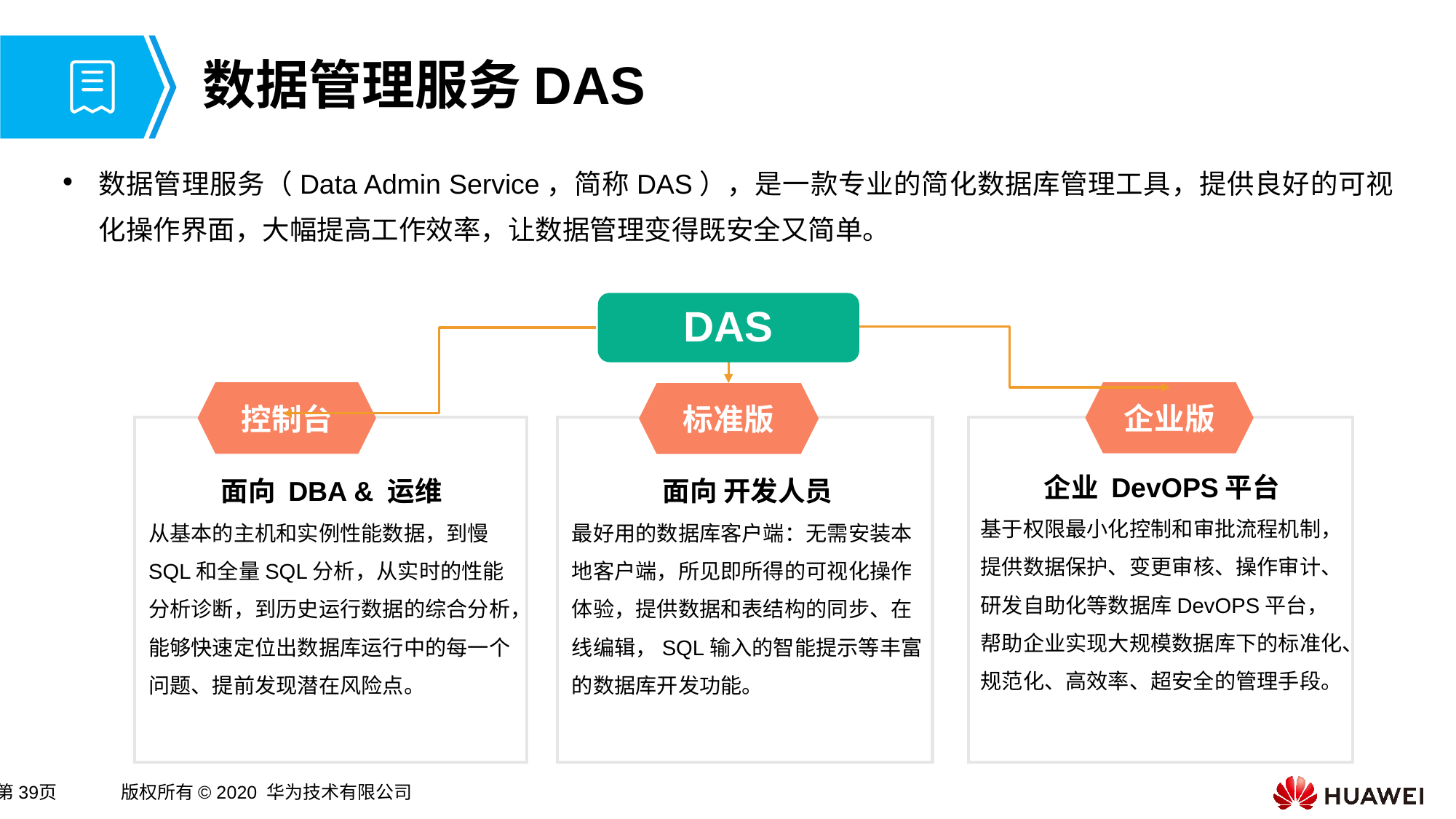

# 数据管理服务DAS
数据管理服务（Data Admin Service，简称DAS），是一款专业的简化数据库管理工具，提供良好的可视化操作界面，大幅提高工作效率，让数据管理变得既安全又简单。

DAS
企业版
控制台
标准版

企业 DevOPS平台
基于权限最小化控制和审批流程机制，提供数据保护、变更审核、操作审计、研发自助化等数据库DevOPS平台，帮助企业实现大规模数据库下的标准化、规范化、高效率、超安全的管理手段。
面向 DBA & 运维
从基本的主机和实例性能数据，到慢SQL和全量SQL分析，从实时的性能分析诊断，到历史运行数据的综合分析，能够快速定位出数据库运行中的每一个问题、提前发现潜在风险点。
面向 开发人员
最好用的数据库客户端：无需安装本地客户端，所见即所得的可视化操作体验，提供数据和表结构的同步、在线编辑，SQL输入的智能提示等丰富的数据库开发功能。